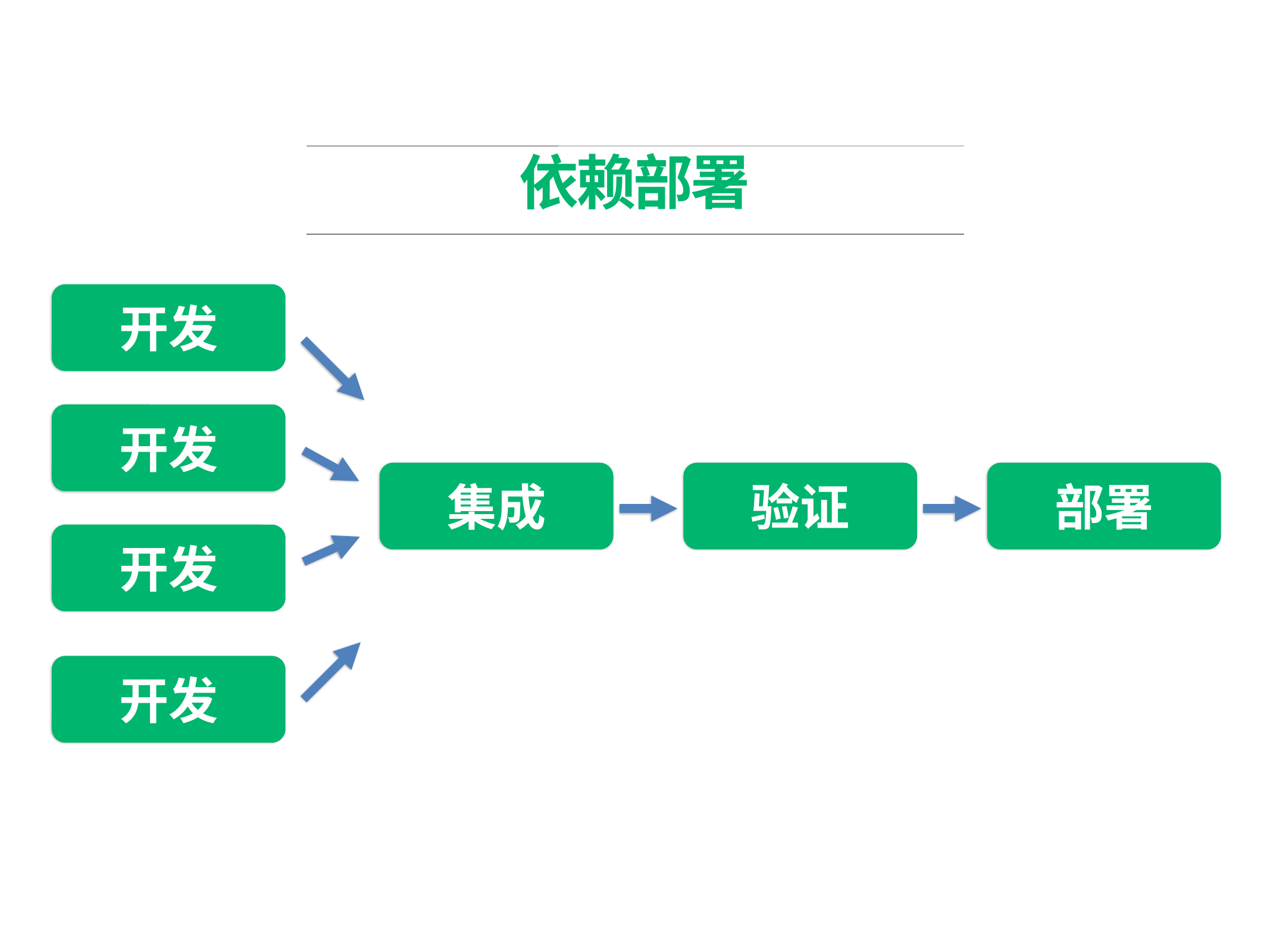

# 依赖部署
开发

开发

集成
验证
部署

开发

开发
24